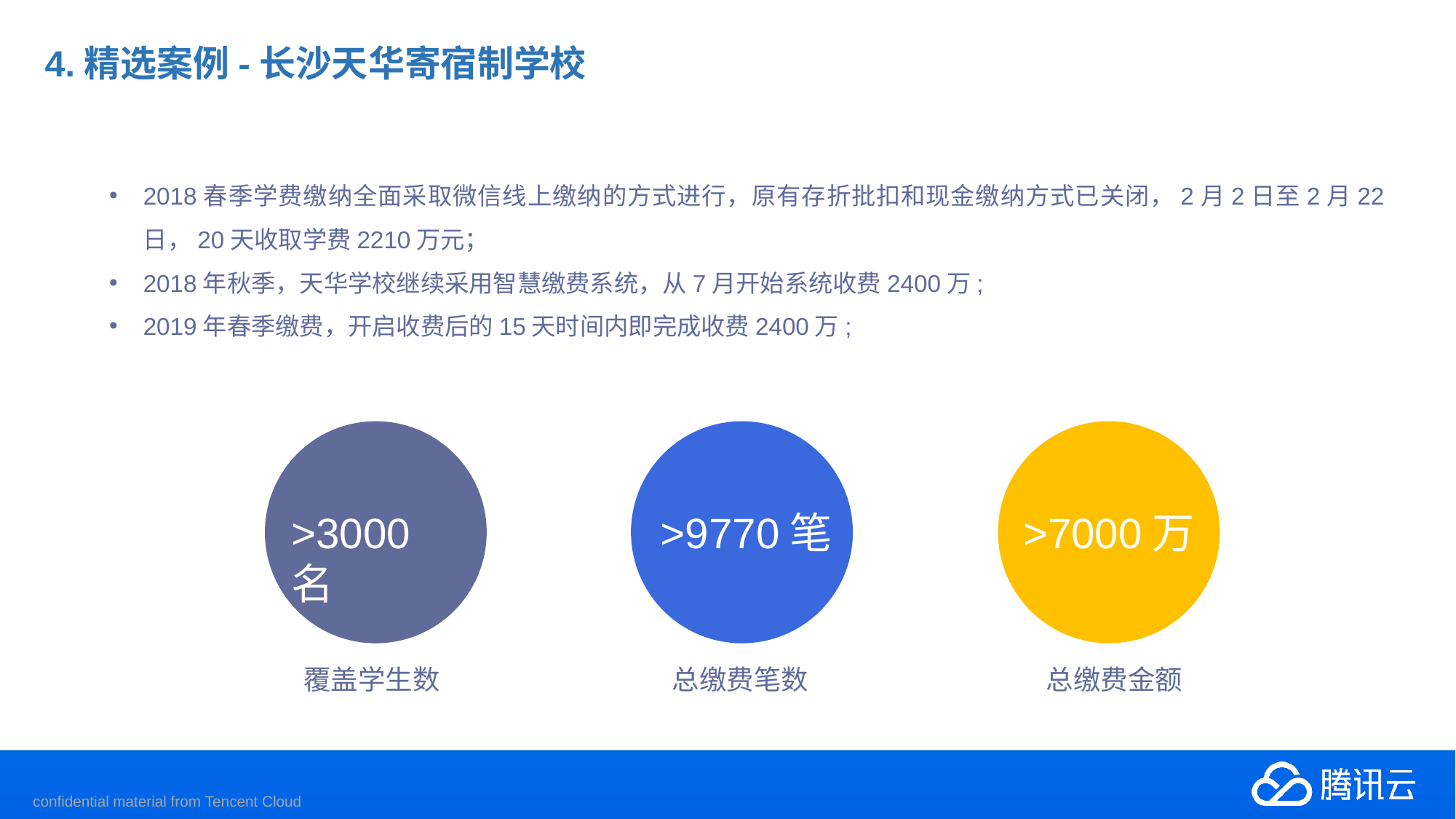

# 4.精选案例-长沙天华寄宿制学校
2018春季学费缴纳全面采取微信线上缴纳的方式进行，原有存折批扣和现金缴纳方式已关闭，2月2日至2月22日，20天收取学费2210万元；
2018年秋季，天华学校继续采用智慧缴费系统，从7月开始系统收费2400万;
2019年春季缴费，开启收费后的15天时间内即完成收费2400万;

>9770笔
总缴费笔数

>3000名
覆盖学生数

>7000万
总缴费金额